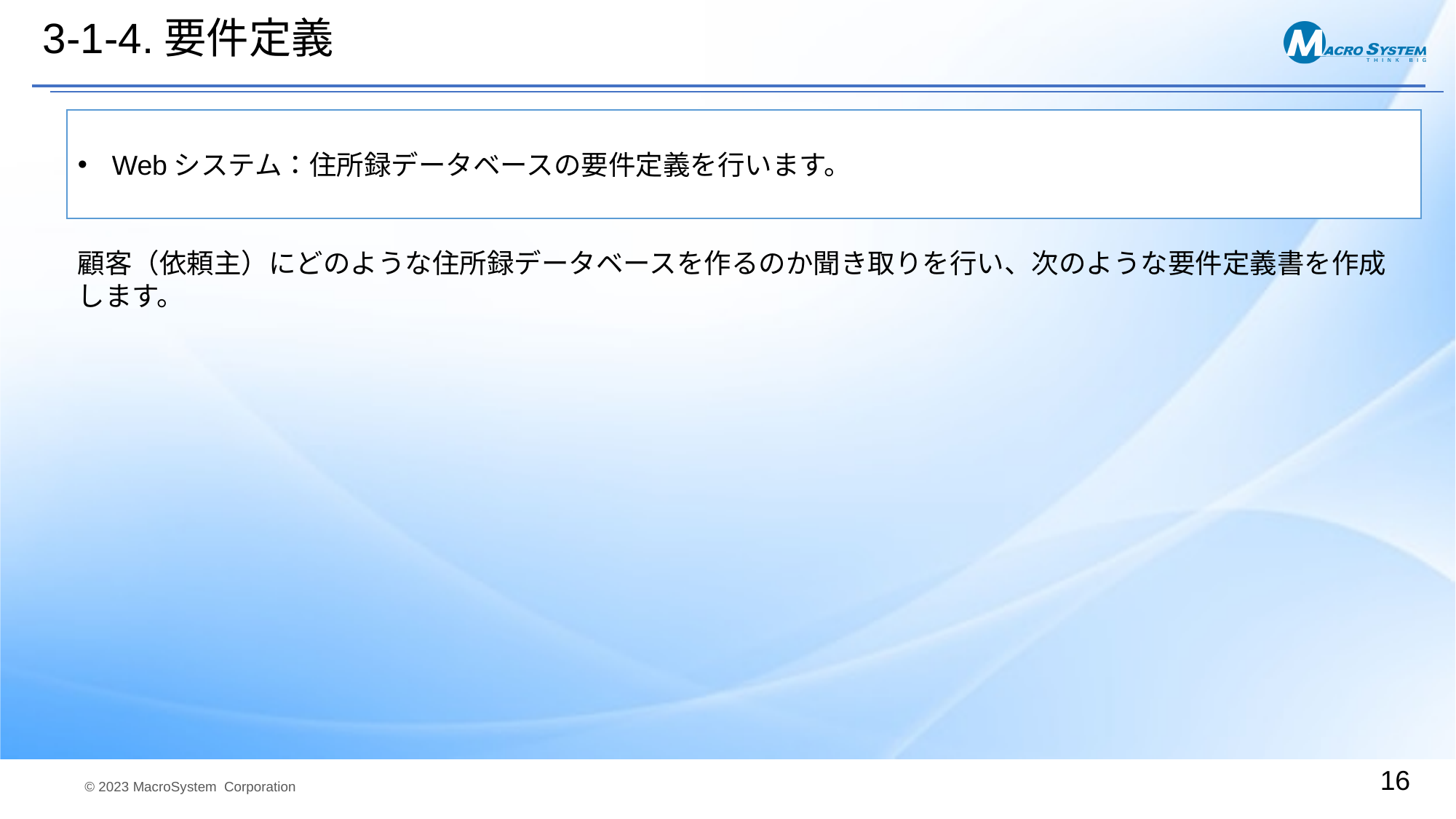

# 3-1-4.要件定義
Webシステム：住所録データベースの要件定義を行います。
顧客（依頼主）にどのような住所録データベースを作るのか聞き取りを行い、次のような要件定義書を作成します。